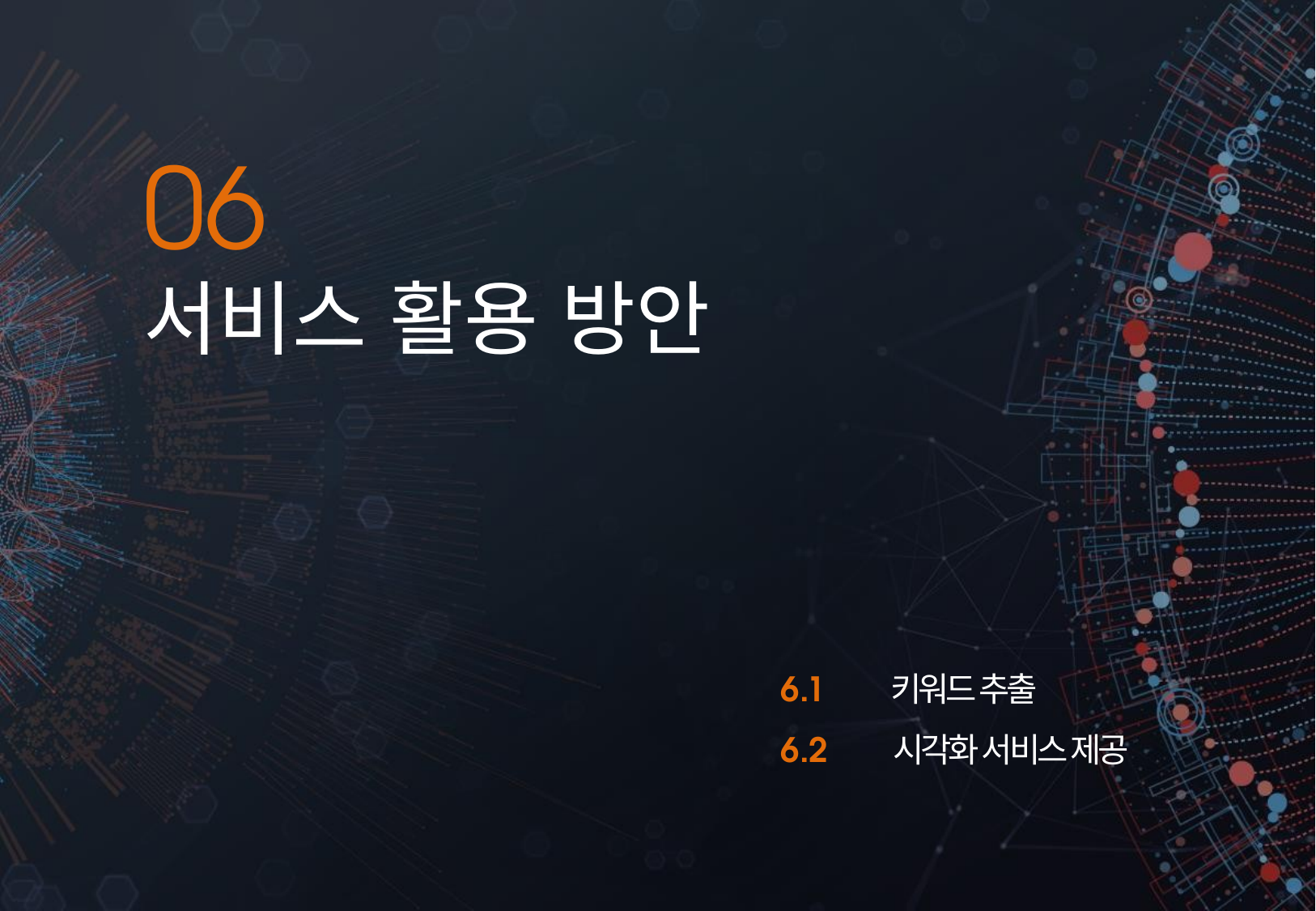

06
# 서비스 활용 방안
6.1      키워드 추출
6.2      시각화 서비스 제공